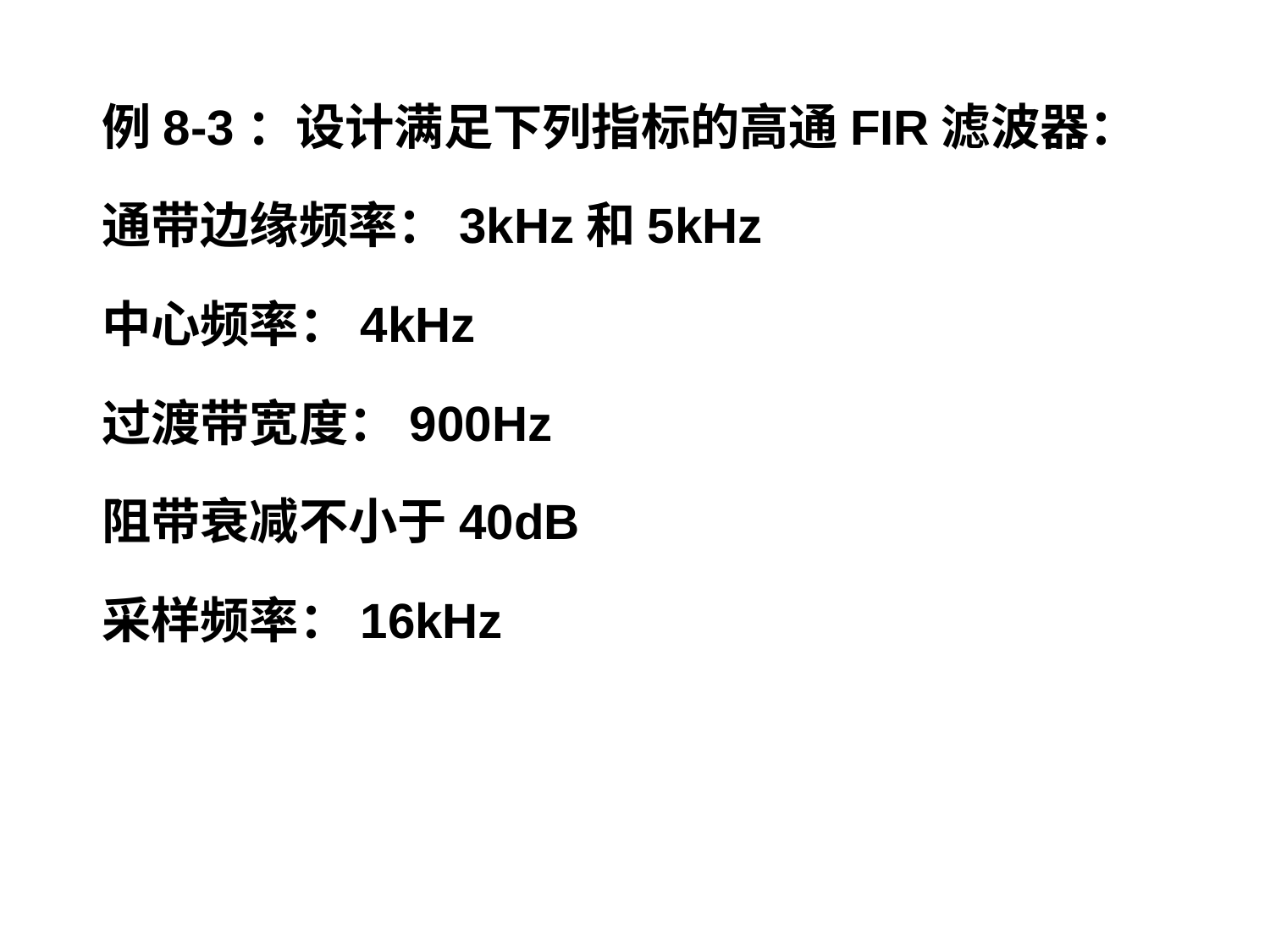

例8-3：设计满足下列指标的高通FIR滤波器：
通带边缘频率：3kHz和5kHz
中心频率：4kHz
过渡带宽度：900Hz
阻带衰减不小于40dB
采样频率：16kHz